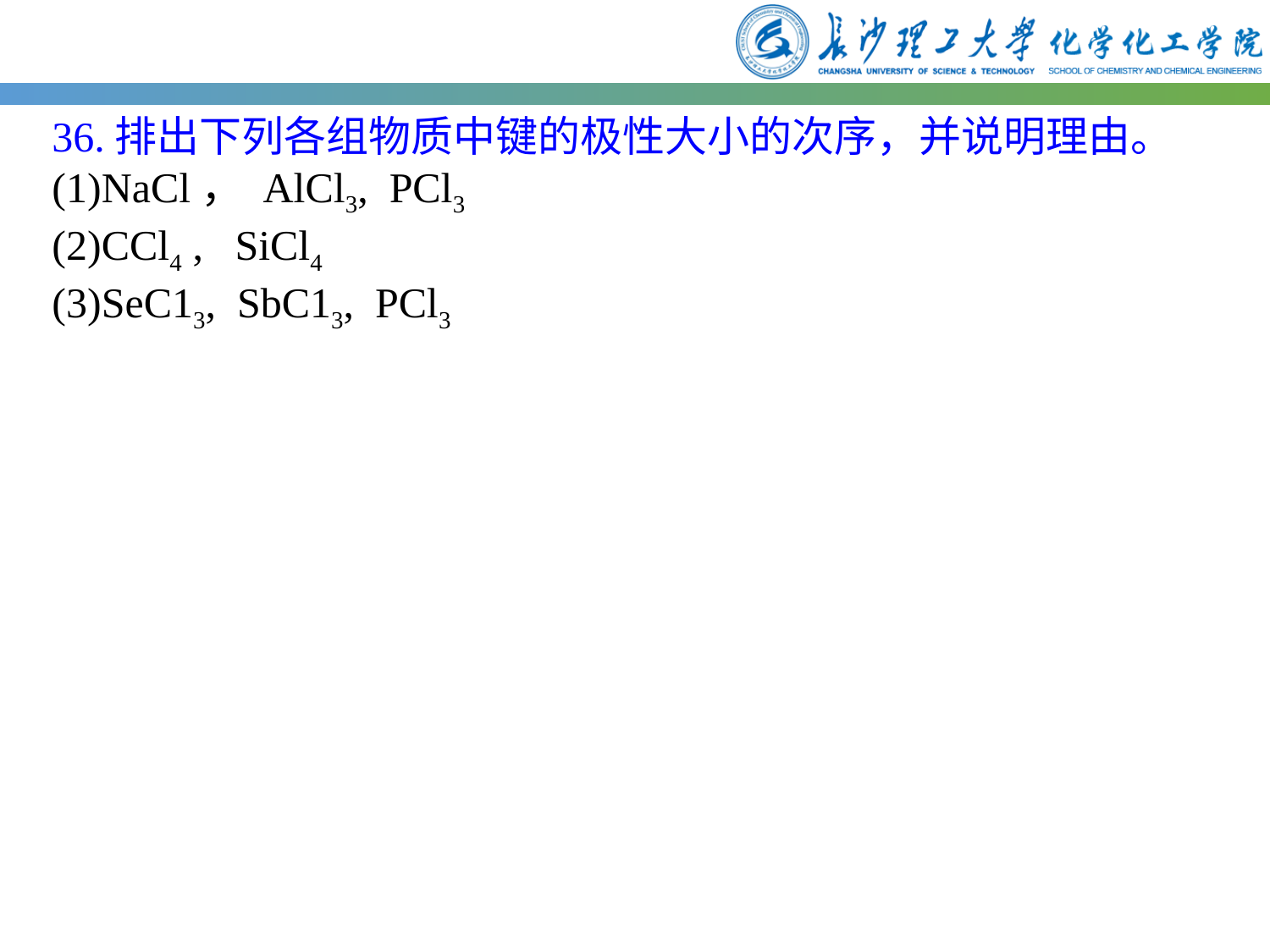

36.排出下列各组物质中键的极性大小的次序，并说明理由。
(1)NaCl， AlCl3,  PCl3
(2)CCl4 ,   SiCl4
(3)SeC13,  SbC13,  PCl3

47